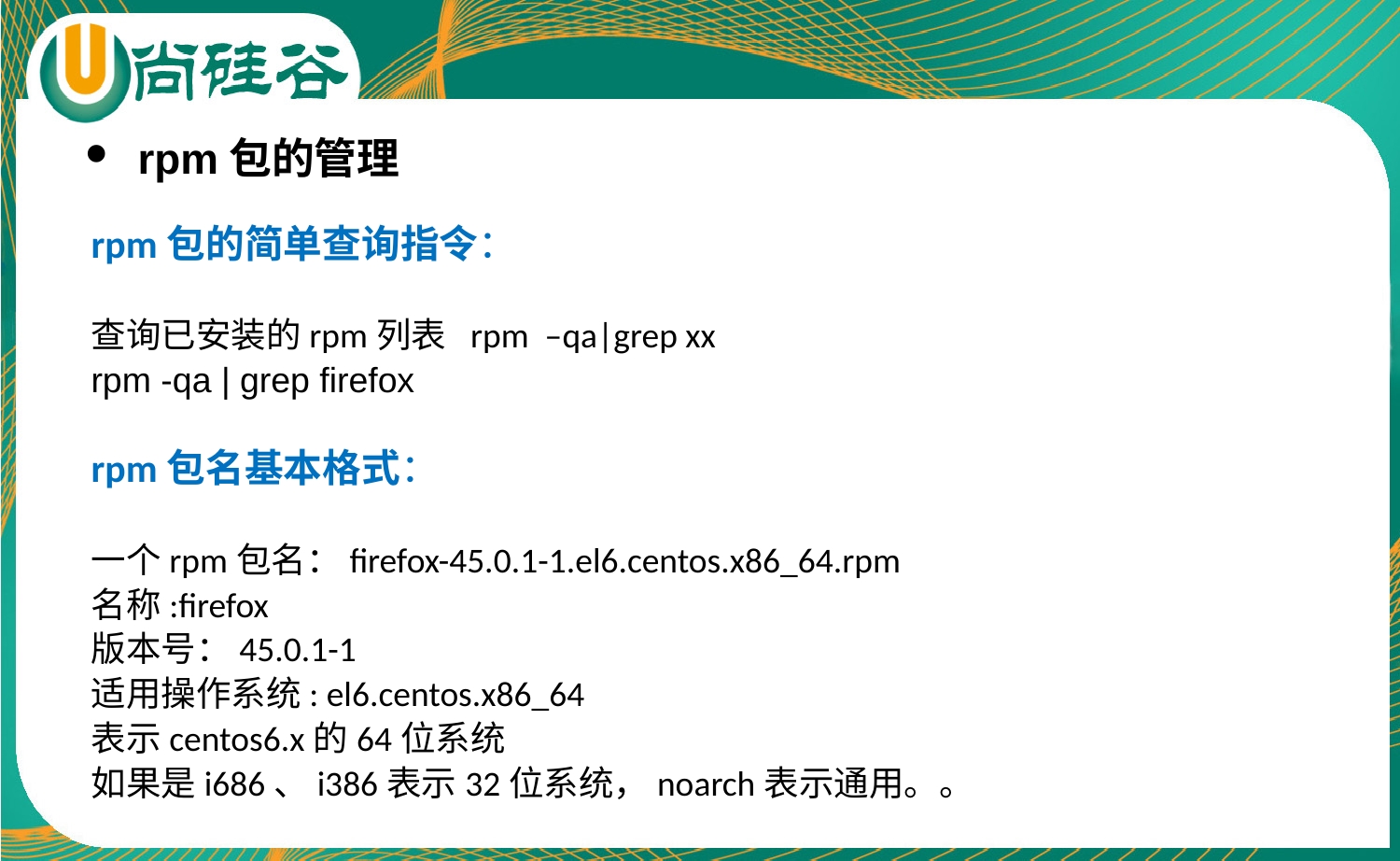

rpm包的管理
rpm包的简单查询指令：

查询已安装的rpm列表  rpm  –qa|grep xx
rpm -qa | grep firefox

rpm包名基本格式：

一个rpm包名：firefox-45.0.1-1.el6.centos.x86_64.rpm
名称:firefox
版本号：45.0.1-1
适用操作系统: el6.centos.x86_64
表示centos6.x的64位系统
如果是i686、i386表示32位系统，noarch表示通用。。